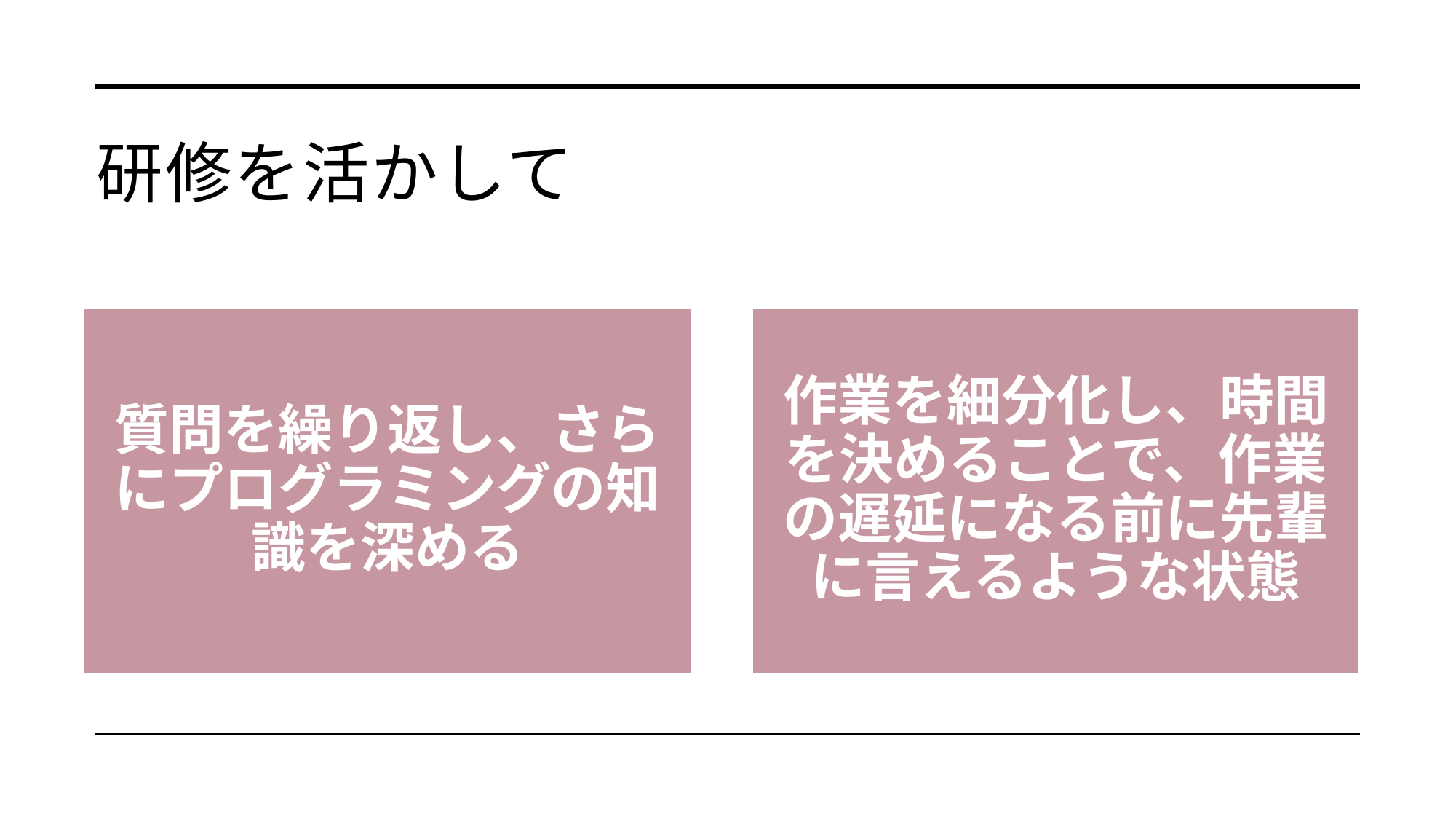

# 研修を活かして
質問を繰り返し、さらにプログラミングの知識を深める
作業を細分化し、時間を決めることで、作業の遅延になる前に先輩に言えるような状態